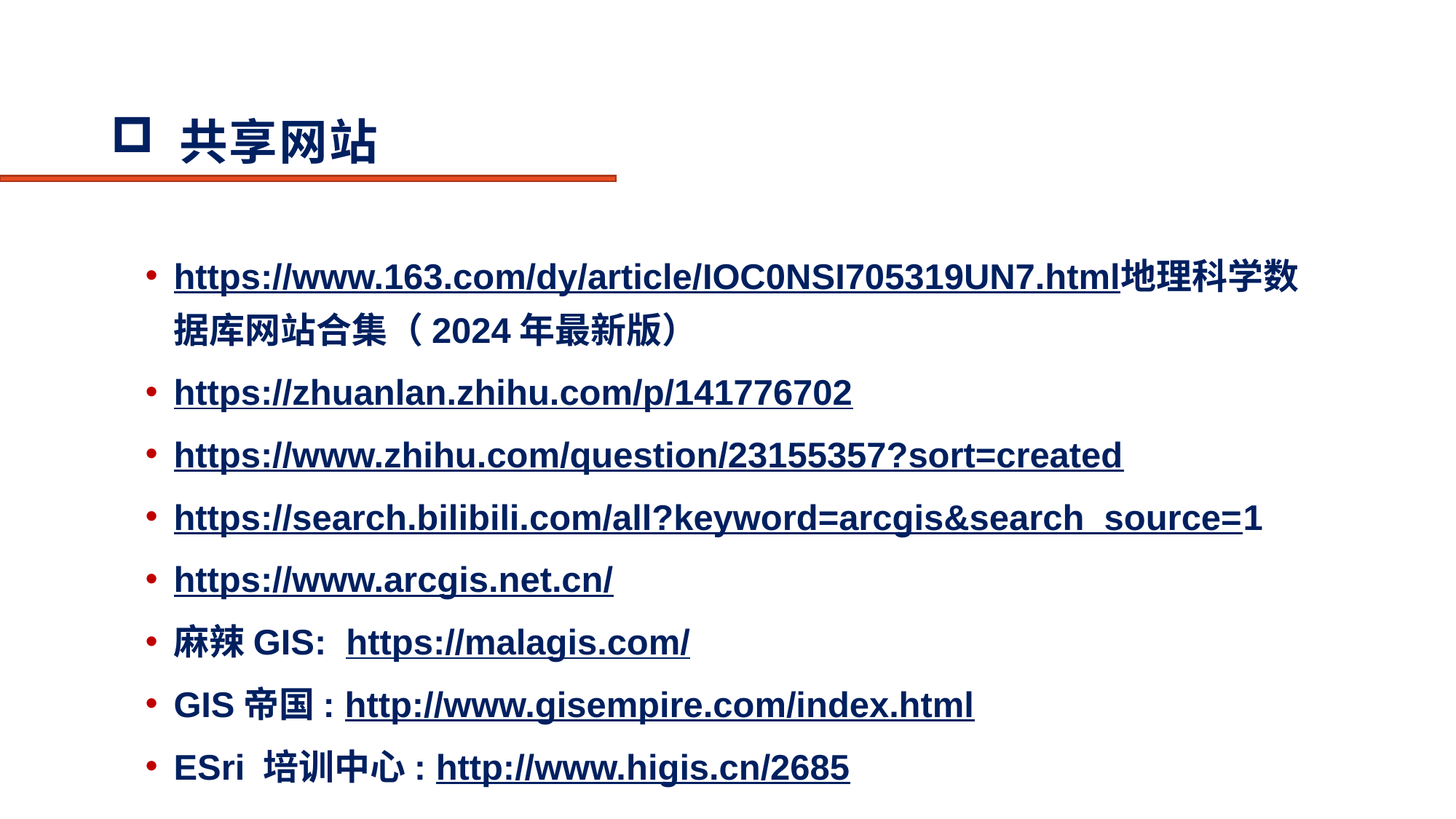

# 共享网站

https://www.163.com/dy/article/IOC0NSI705319UN7.html地理科学数据库网站合集（2024年最新版）
https://zhuanlan.zhihu.com/p/141776702
https://www.zhihu.com/question/23155357?sort=created
https://search.bilibili.com/all?keyword=arcgis&search_source=1
https://www.arcgis.net.cn/
麻辣GIS:  https://malagis.com/
GIS帝国: http://www.gisempire.com/index.html
ESri 培训中心: http://www.higis.cn/2685